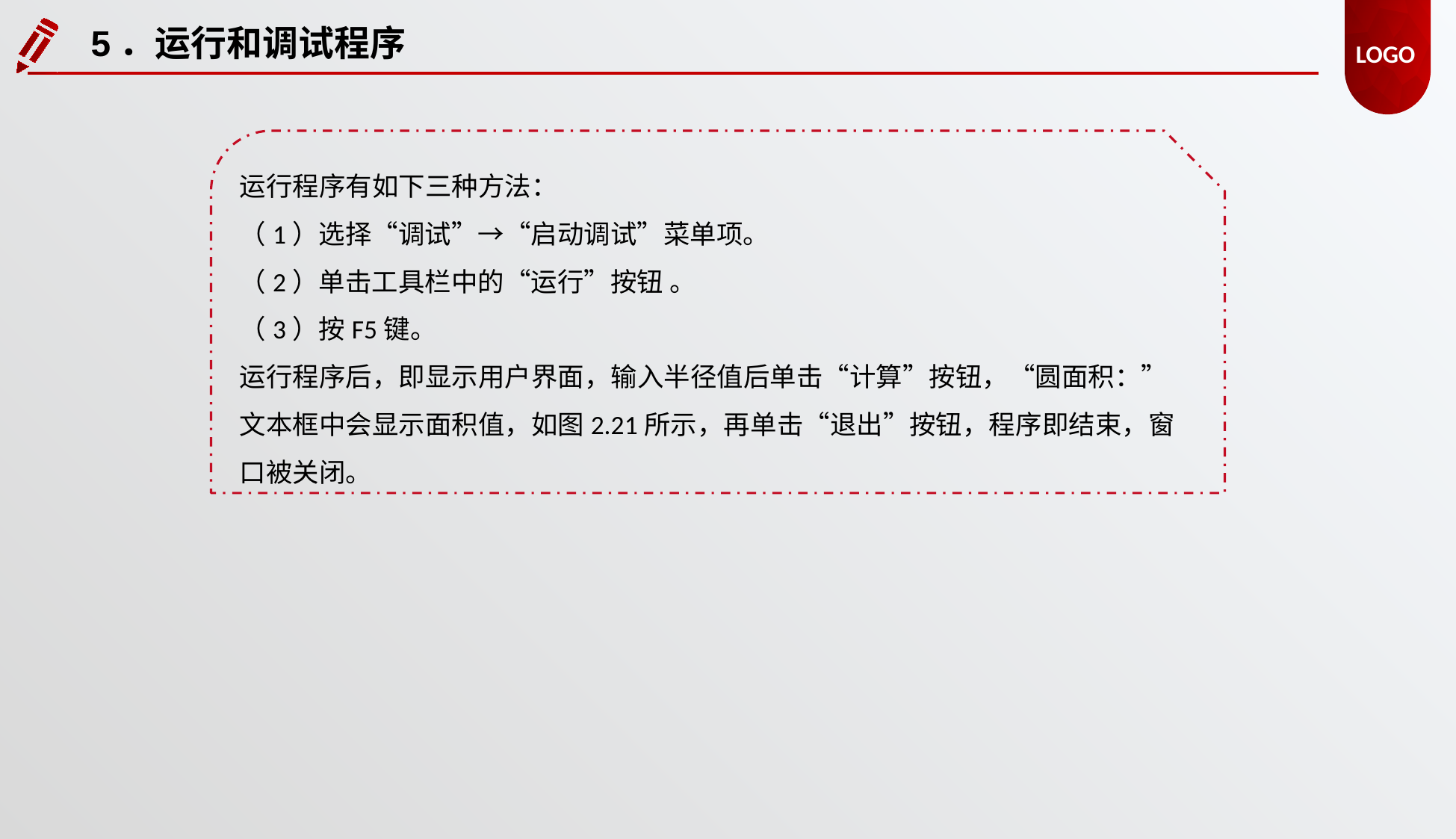

5．运行和调试程序
运行程序有如下三种方法：
（1）选择“调试”→“启动调试”菜单项。
（2）单击工具栏中的“运行”按钮 。
（3）按F5键。
运行程序后，即显示用户界面，输入半径值后单击“计算”按钮，“圆面积：”文本框中会显示面积值，如图2.21所示，再单击“退出”按钮，程序即结束，窗口被关闭。